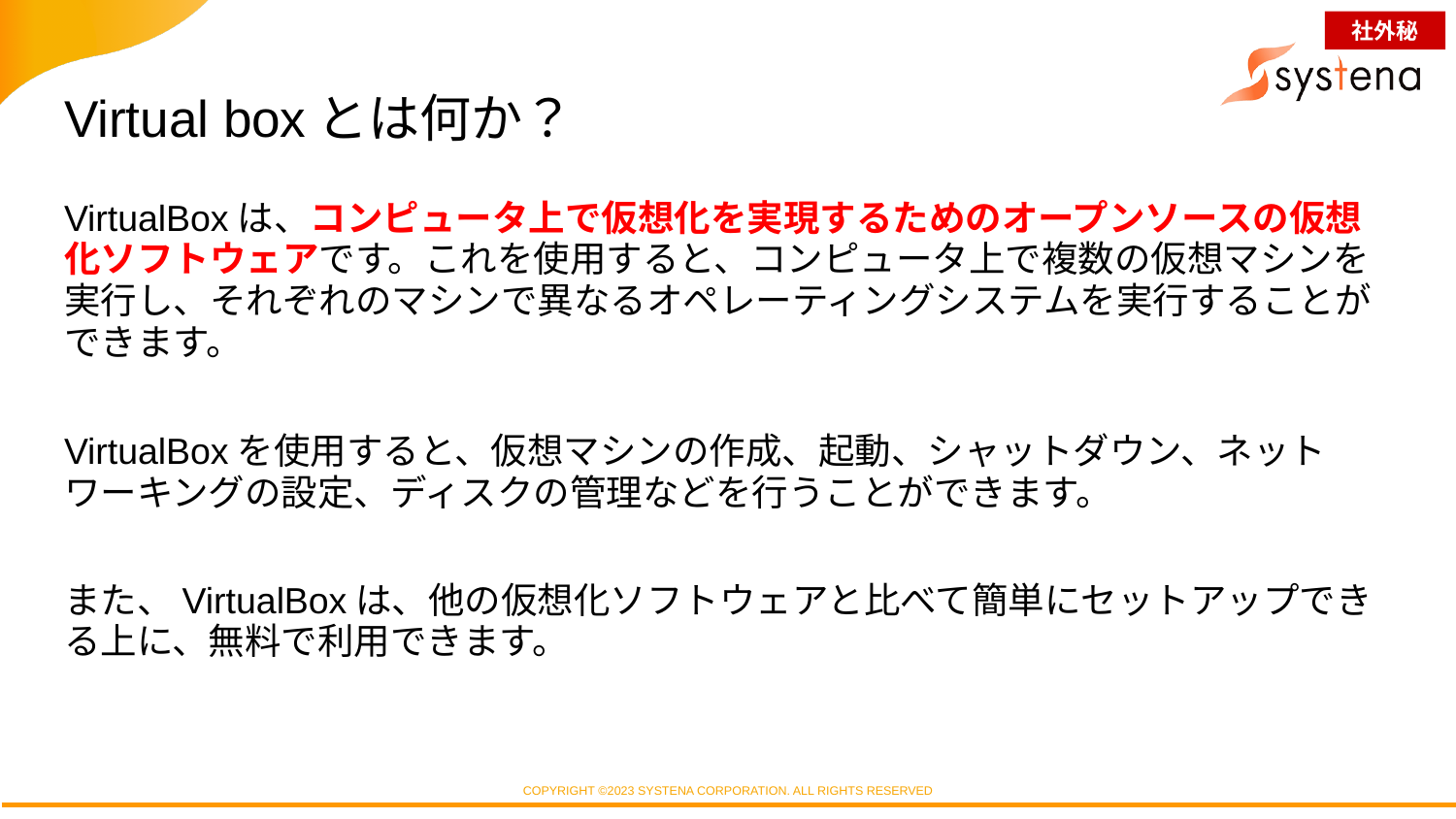

# Virtual boxとは何か？
VirtualBoxは、コンピュータ上で仮想化を実現するためのオープンソースの仮想化ソフトウェアです。これを使用すると、コンピュータ上で複数の仮想マシンを実行し、それぞれのマシンで異なるオペレーティングシステムを実行することができます。
VirtualBoxを使用すると、仮想マシンの作成、起動、シャットダウン、ネットワーキングの設定、ディスクの管理などを行うことができます。
また、VirtualBoxは、他の仮想化ソフトウェアと比べて簡単にセットアップできる上に、無料で利用できます。